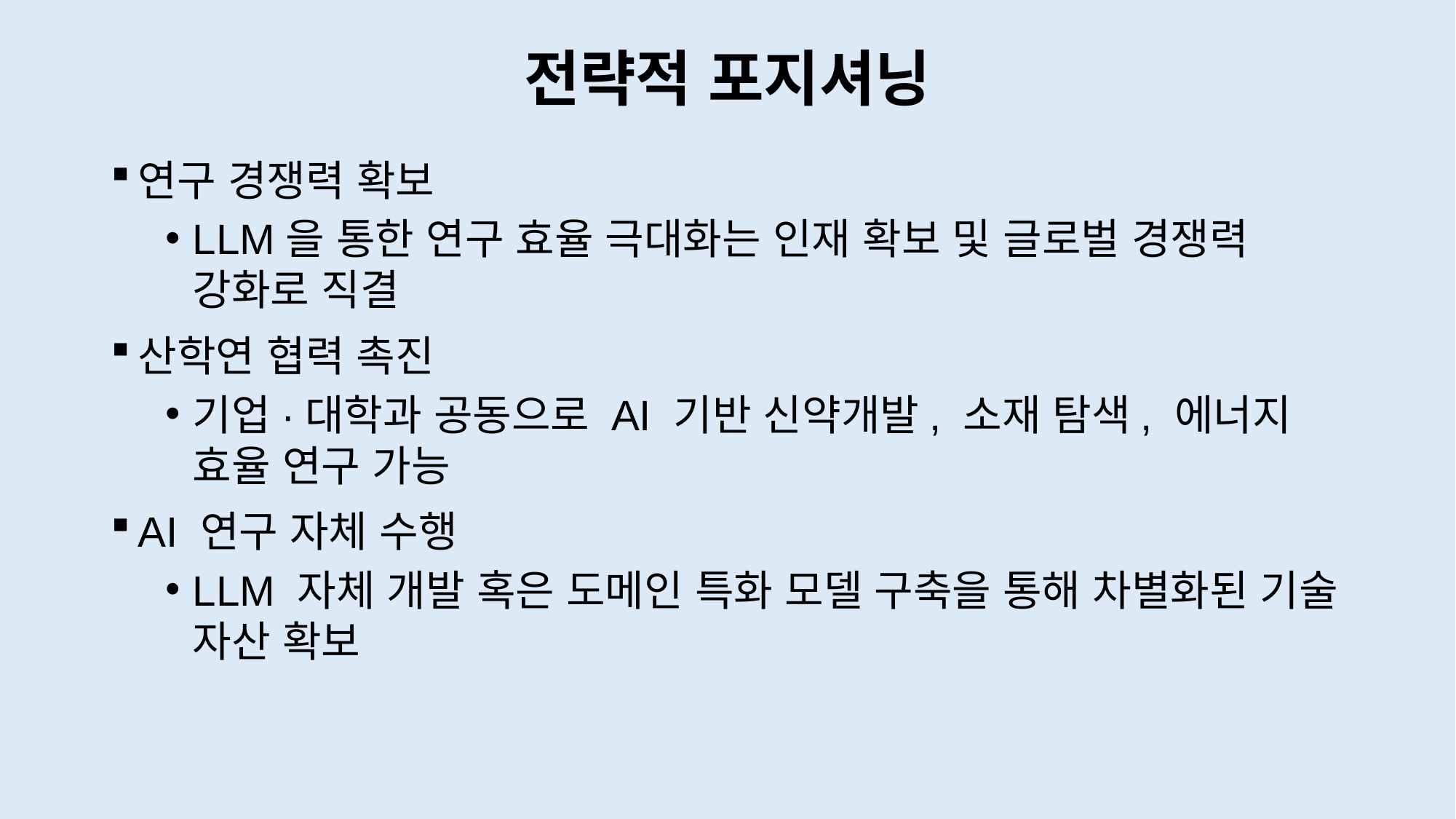

# 전략적 포지셔닝
연구 경쟁력 확보
LLM을 통한 연구 효율 극대화는 인재 확보 및 글로벌 경쟁력 강화로 직결
산학연 협력 촉진
기업·대학과 공동으로 AI 기반 신약개발, 소재 탐색, 에너지 효율 연구 가능
AI 연구 자체 수행
LLM 자체 개발 혹은 도메인 특화 모델 구축을 통해 차별화된 기술 자산 확보